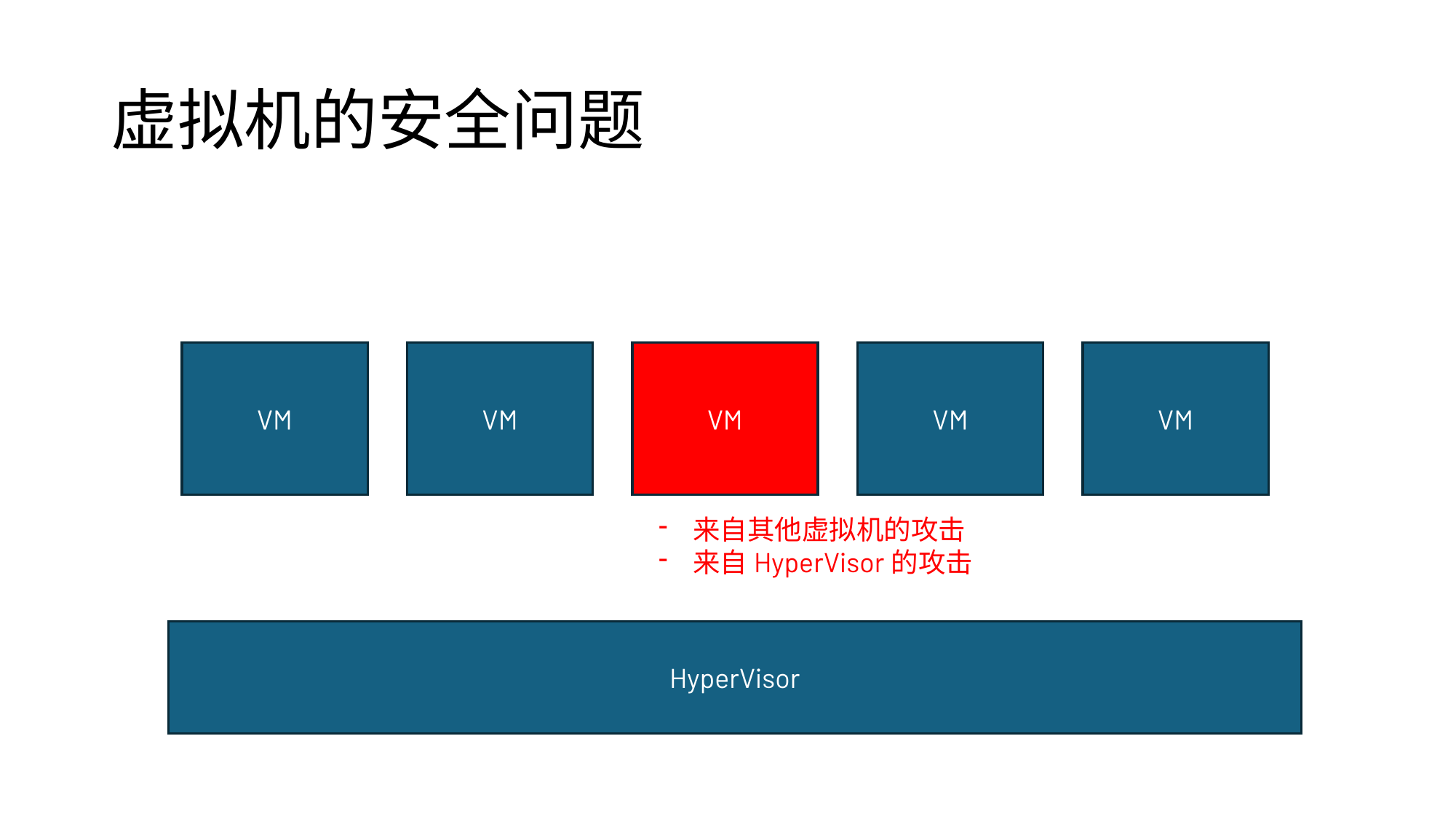

# 虚拟机的安全问题
VM
VM
VM
VM
VM
来自其他虚拟机的攻击
来自HyperVisor的攻击
HyperVisor